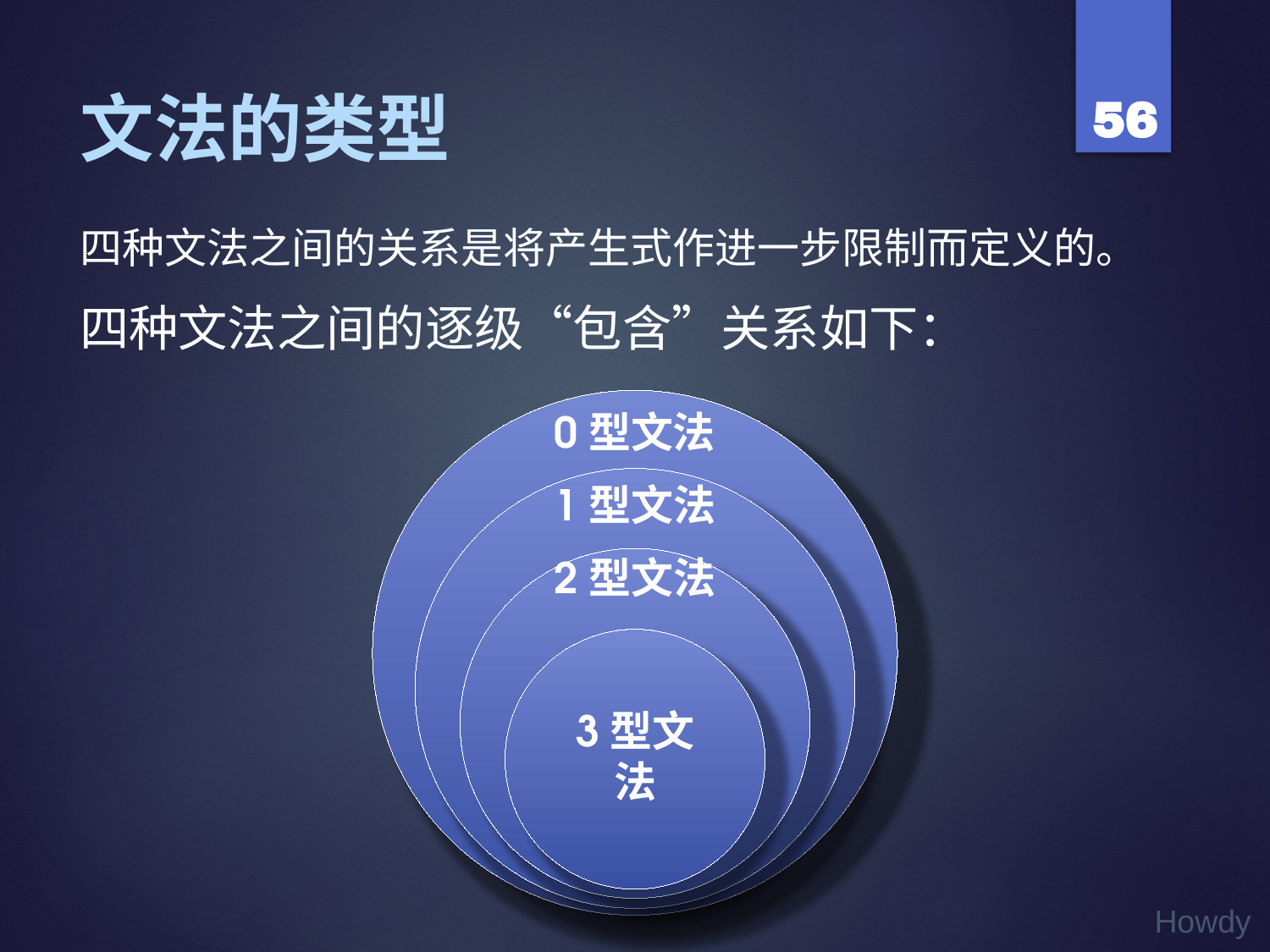

# 文法的类型
四种文法之间的关系是将产生式作进一步限制而定义的。
四种文法之间的逐级“包含”关系如下：
0型文法
1型文法
2型文法
3型文法